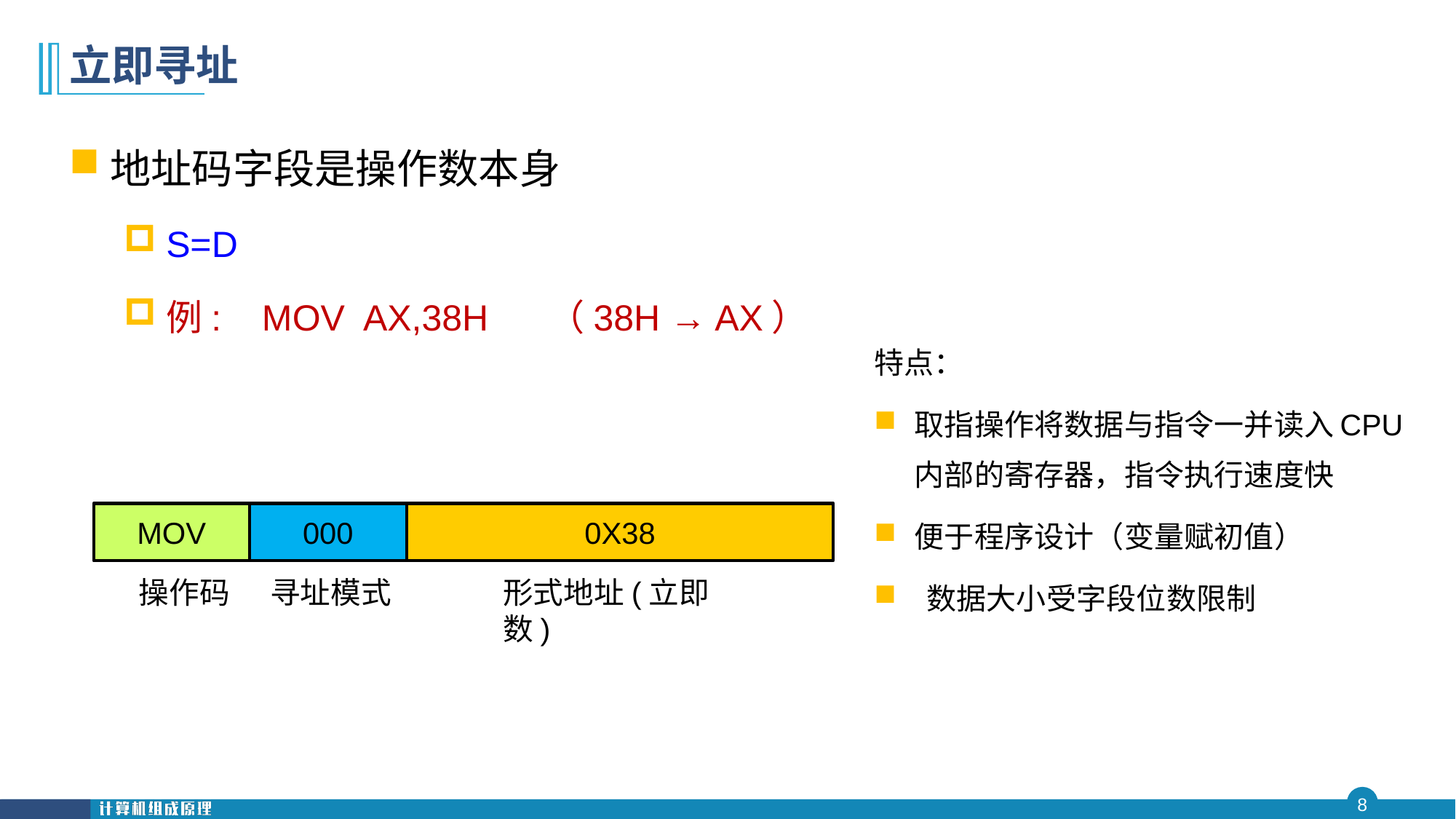

# 立即寻址
地址码字段是操作数本身
S=D
例:    MOV  AX,38H     （38H → AX）
特点：
取指操作将数据与指令一并读入CPU内部的寄存器，指令执行速度快
便于程序设计（变量赋初值）
 数据大小受字段位数限制
MOV
000
0X38
操作码
寻址模式
形式地址(立即数)